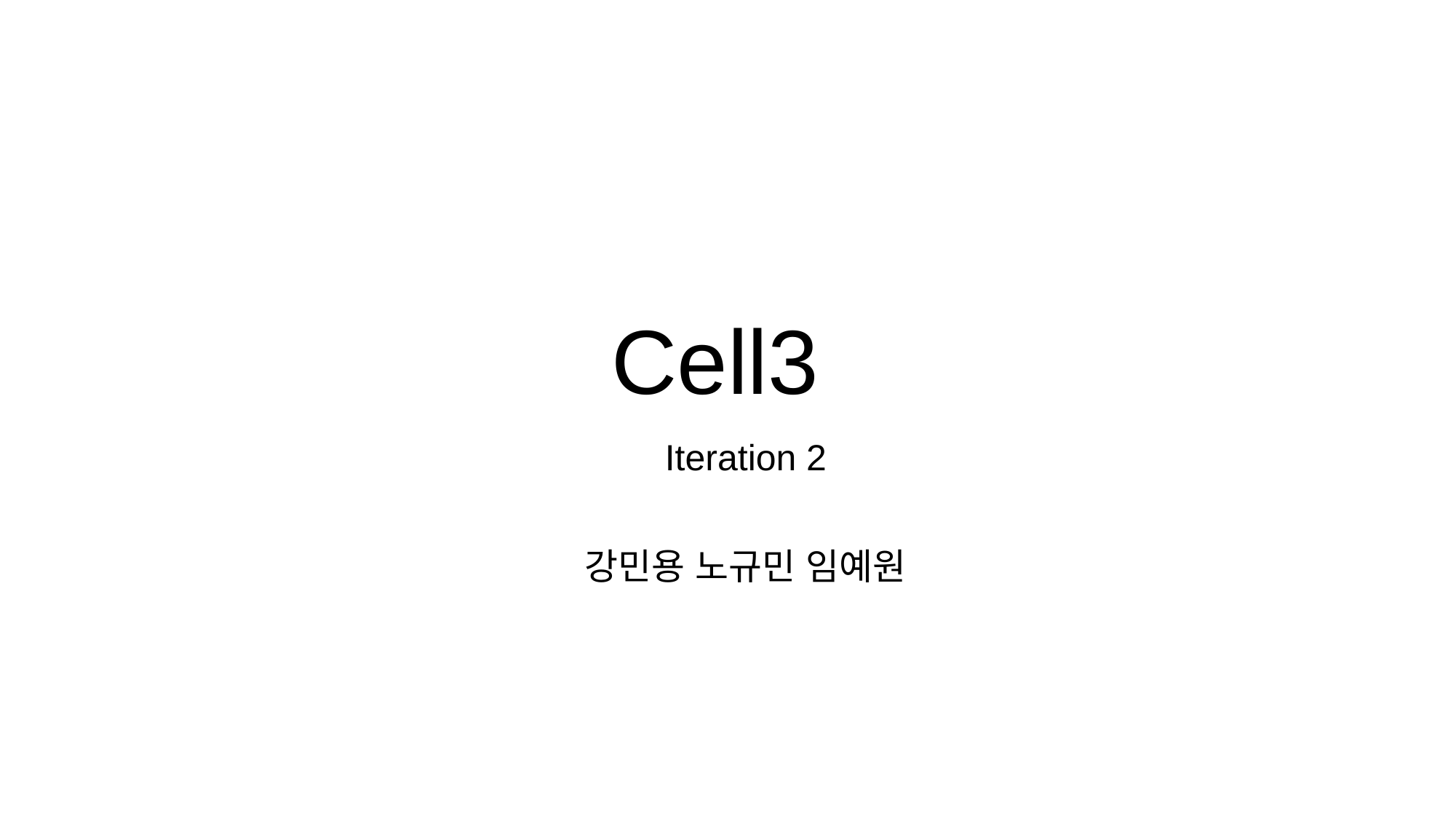

# Cell3
Iteration 2

강민용 노규민 임예원